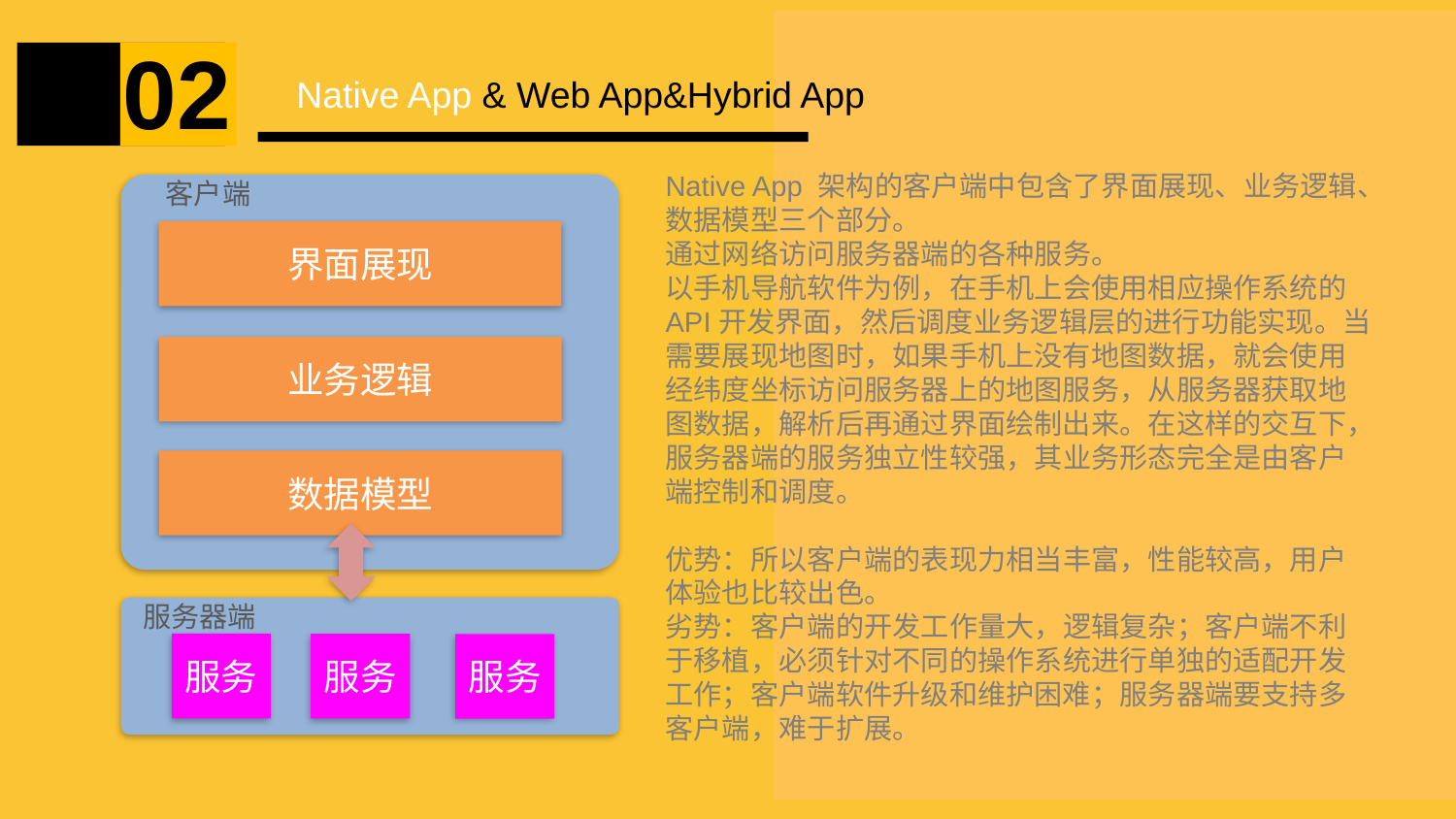

02

Native App & Web App&Hybrid App
Native App 架构的客户端中包含了界面展现、业务逻辑、数据模型三个部分。
通过网络访问服务器端的各种服务。
以手机导航软件为例，在手机上会使用相应操作系统的API开发界面，然后调度业务逻辑层的进行功能实现。当需要展现地图时，如果手机上没有地图数据，就会使用经纬度坐标访问服务器上的地图服务，从服务器获取地图数据，解析后再通过界面绘制出来。在这样的交互下，服务器端的服务独立性较强，其业务形态完全是由客户端控制和调度。

优势：所以客户端的表现力相当丰富，性能较高，用户体验也比较出色。
劣势：客户端的开发工作量大，逻辑复杂；客户端不利于移植，必须针对不同的操作系统进行单独的适配开发工作；客户端软件升级和维护困难；服务器端要支持多客户端，难于扩展。
客户端

界面展现
业务逻辑
数据模型

服务器端

服务
服务
服务